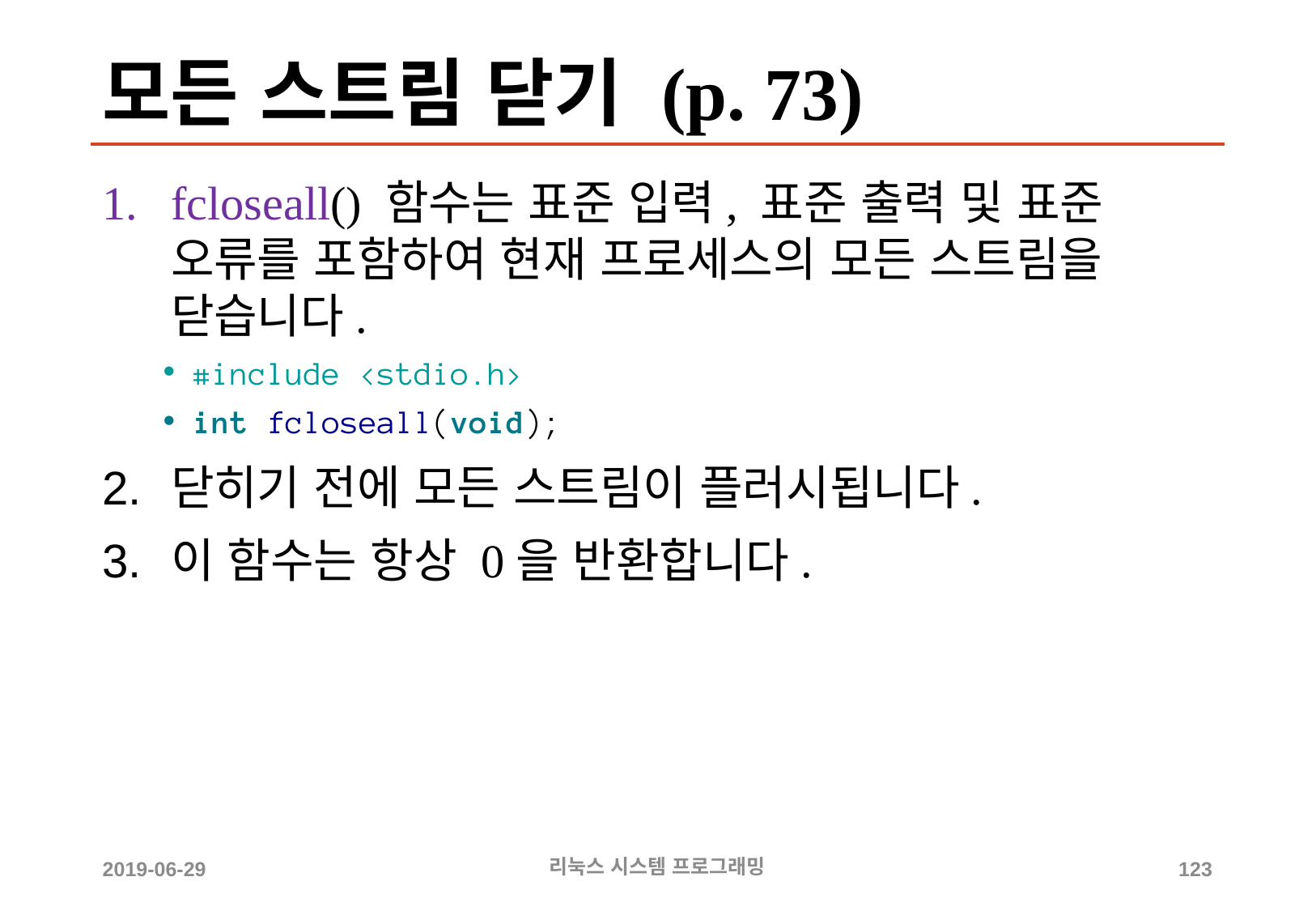

# 모든 스트림 닫기 (p. 73)
fcloseall() 함수는 표준 입력, 표준 출력 및 표준 오류를 포함하여 현재 프로세스의 모든 스트림을 닫습니다.
#include <stdio.h>
int fcloseall(void);
닫히기 전에 모든 스트림이 플러시됩니다.
이 함수는 항상 0을 반환합니다.
2019-06-29
리눅스 시스템 프로그래밍
123